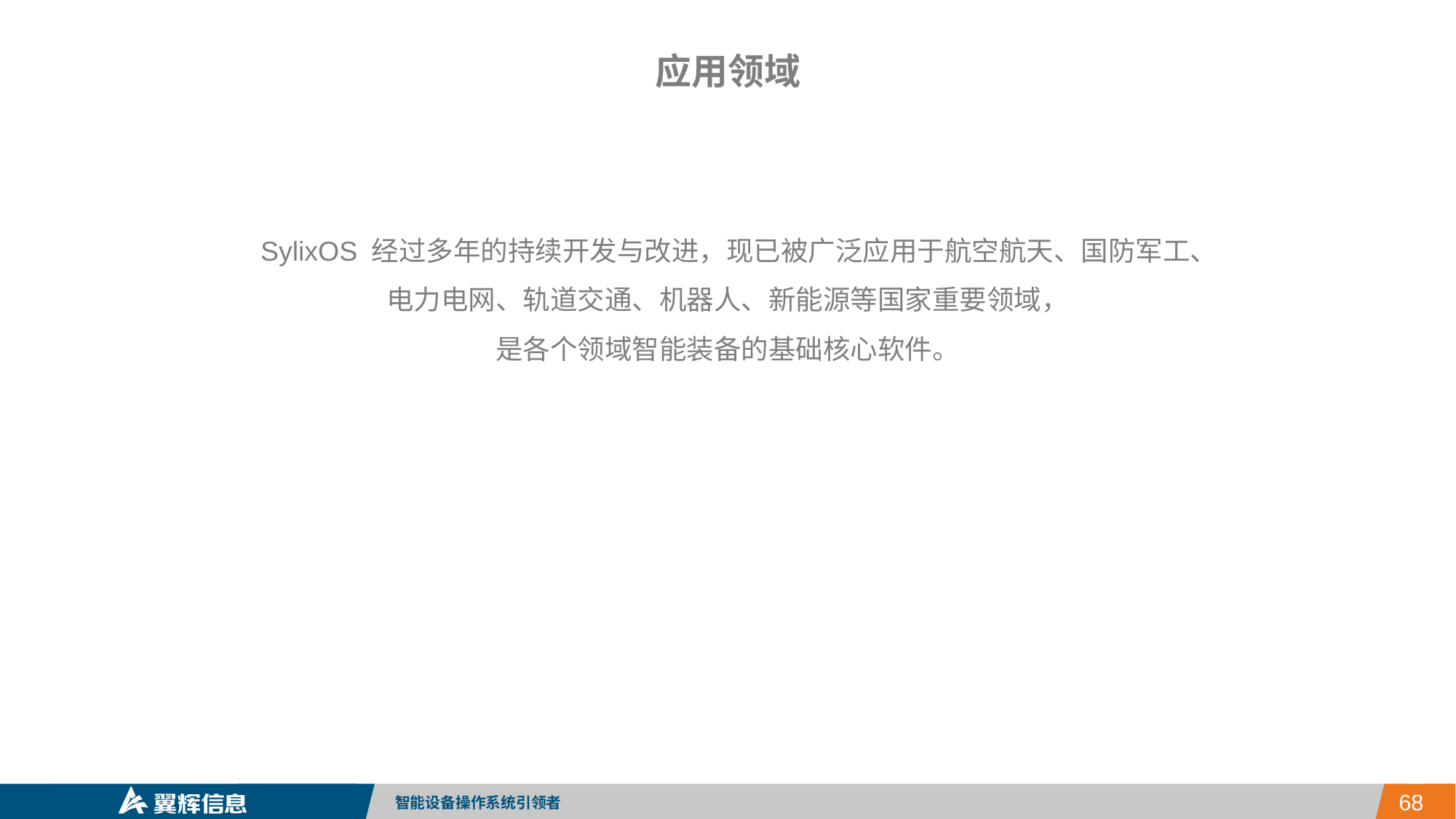

应用领域
   SylixOS 经过多年的持续开发与改进，现已被广泛应用于航空航天、国防军工、
电力电网、轨道交通、机器人、新能源等国家重要领域，
是各个领域智能装备的基础核心软件。